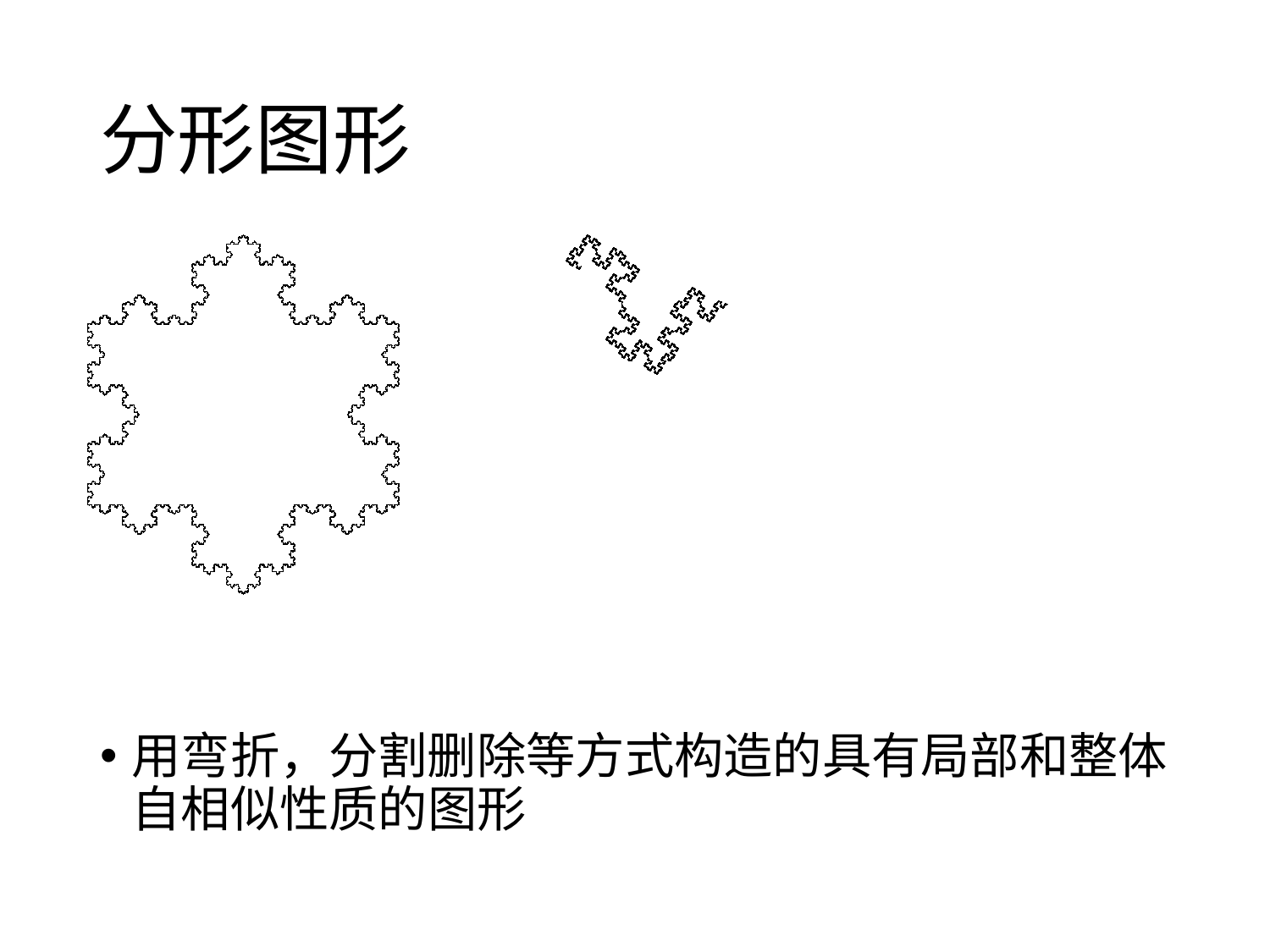

# 分形图形

用弯折，分割删除等方式构造的具有局部和整体自相似性质的图形